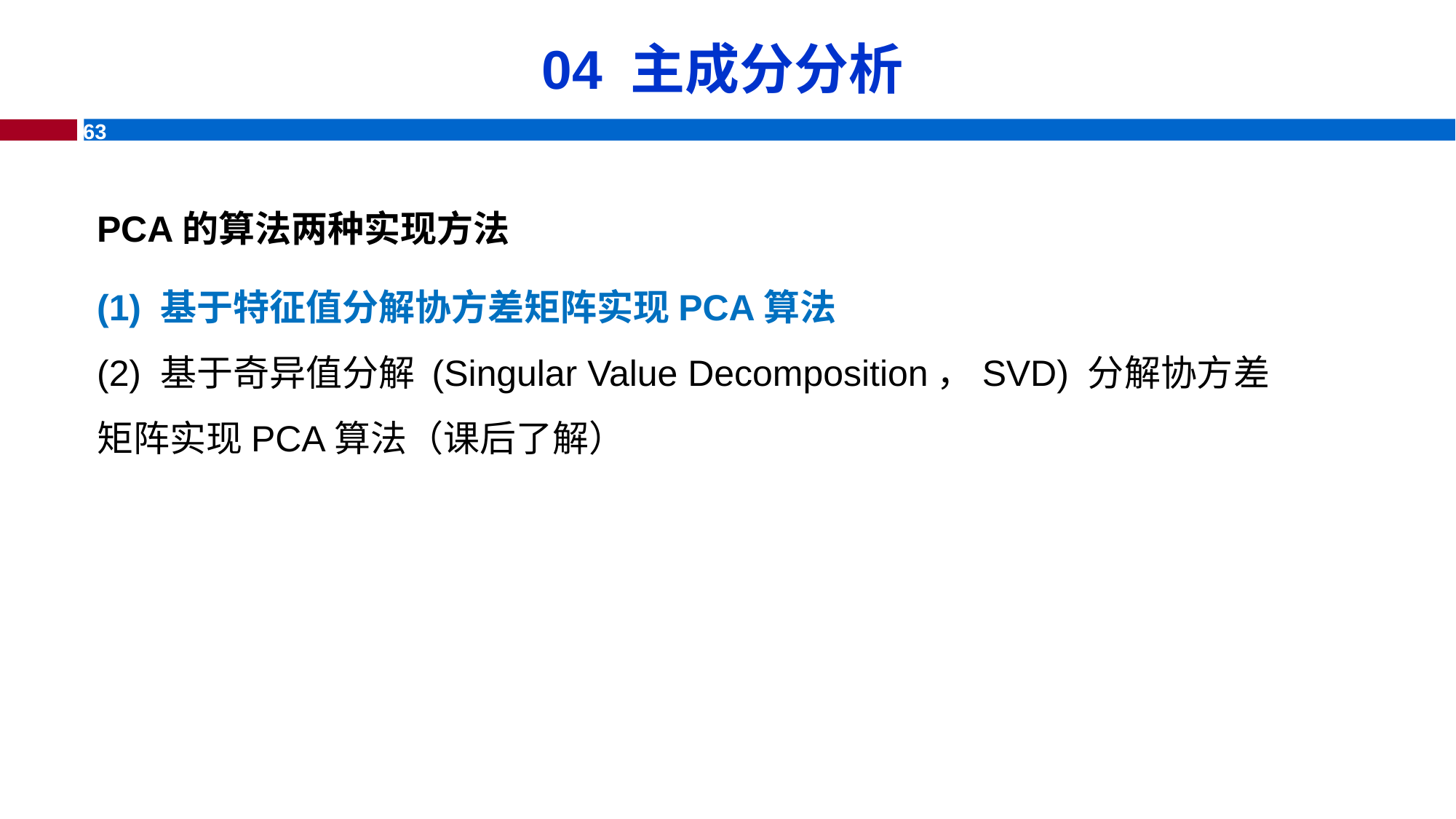

# 04 主成分分析
PCA的算法两种实现方法
(1) 基于特征值分解协方差矩阵实现PCA算法
(2) 基于奇异值分解 (Singular Value Decomposition，SVD) 分解协方差矩阵实现PCA算法（课后了解）